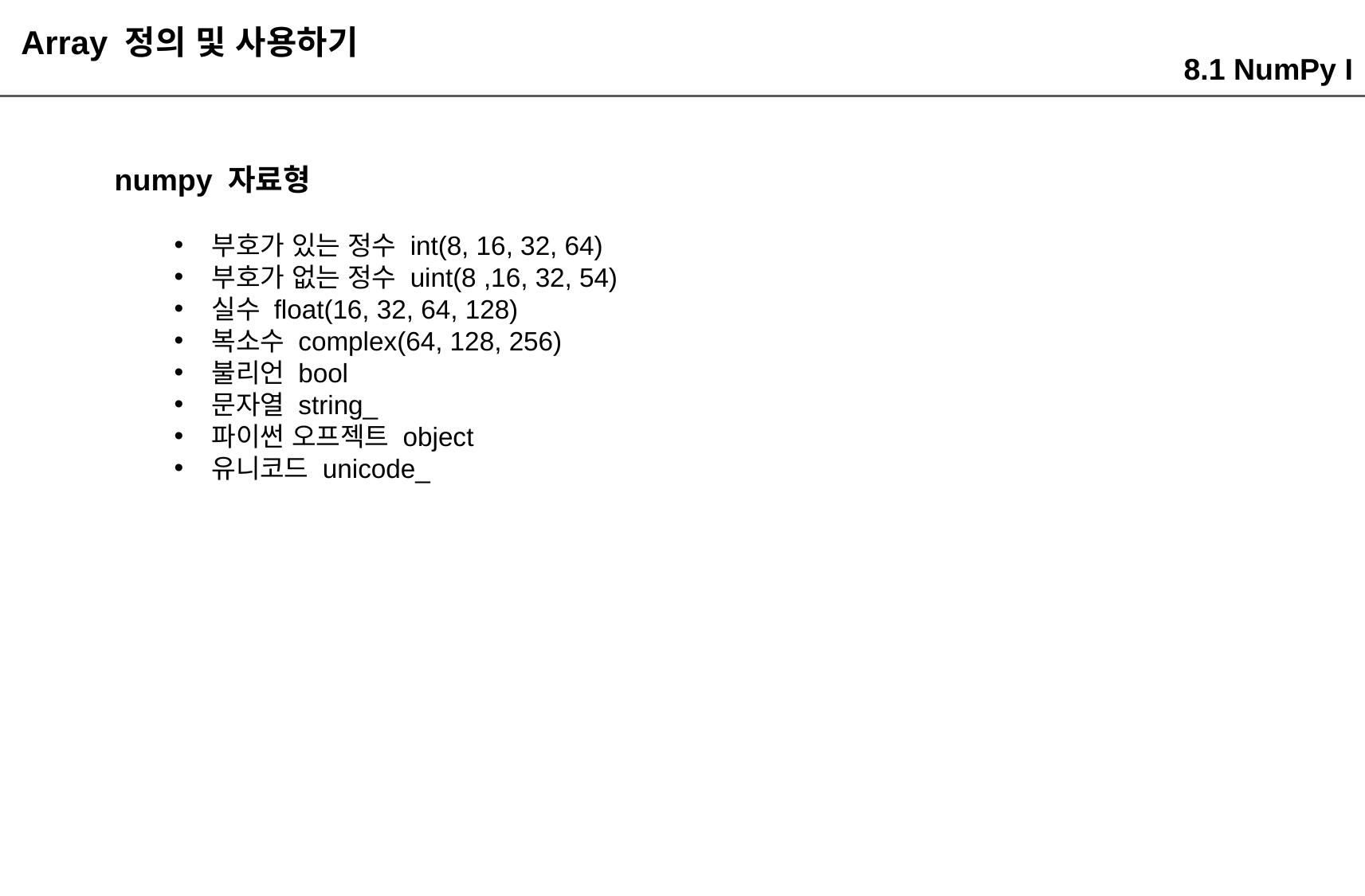

Array 정의 및 사용하기
8.1 NumPy I
numpy 자료형

부호가 있는 정수 int(8, 16, 32, 64)
부호가 없는 정수 uint(8 ,16, 32, 54)
실수 float(16, 32, 64, 128)
복소수 complex(64, 128, 256)
불리언 bool
문자열 string_
파이썬 오프젝트 object
유니코드 unicode_